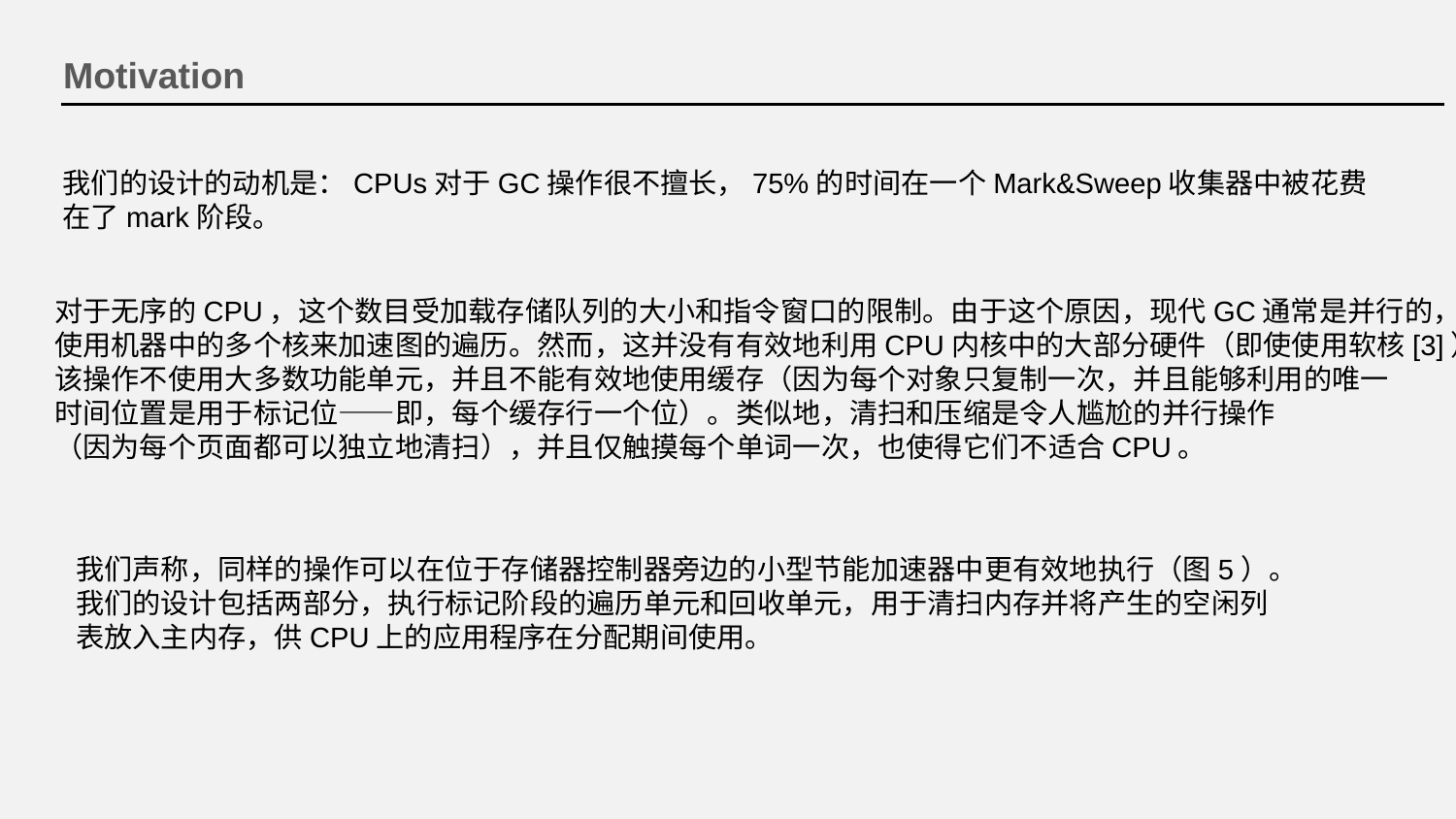

Motivation
我们的设计的动机是：CPUs对于GC操作很不擅长，75%的时间在一个Mark&Sweep收集器中被花费在了mark阶段。
对于无序的CPU，这个数目受加载存储队列的大小和指令窗口的限制。由于这个原因，现代GC通常是并行的，
使用机器中的多个核来加速图的遍历。然而，这并没有有效地利用CPU内核中的大部分硬件（即使使用软核[3]）。
该操作不使用大多数功能单元，并且不能有效地使用缓存（因为每个对象只复制一次，并且能够利用的唯一
时间位置是用于标记位——即，每个缓存行一个位）。类似地，清扫和压缩是令人尴尬的并行操作
（因为每个页面都可以独立地清扫），并且仅触摸每个单词一次，也使得它们不适合CPU。
我们声称，同样的操作可以在位于存储器控制器旁边的小型节能加速器中更有效地执行（图5）。我们的设计包括两部分，执行标记阶段的遍历单元和回收单元，用于清扫内存并将产生的空闲列表放入主内存，供CPU上的应用程序在分配期间使用。